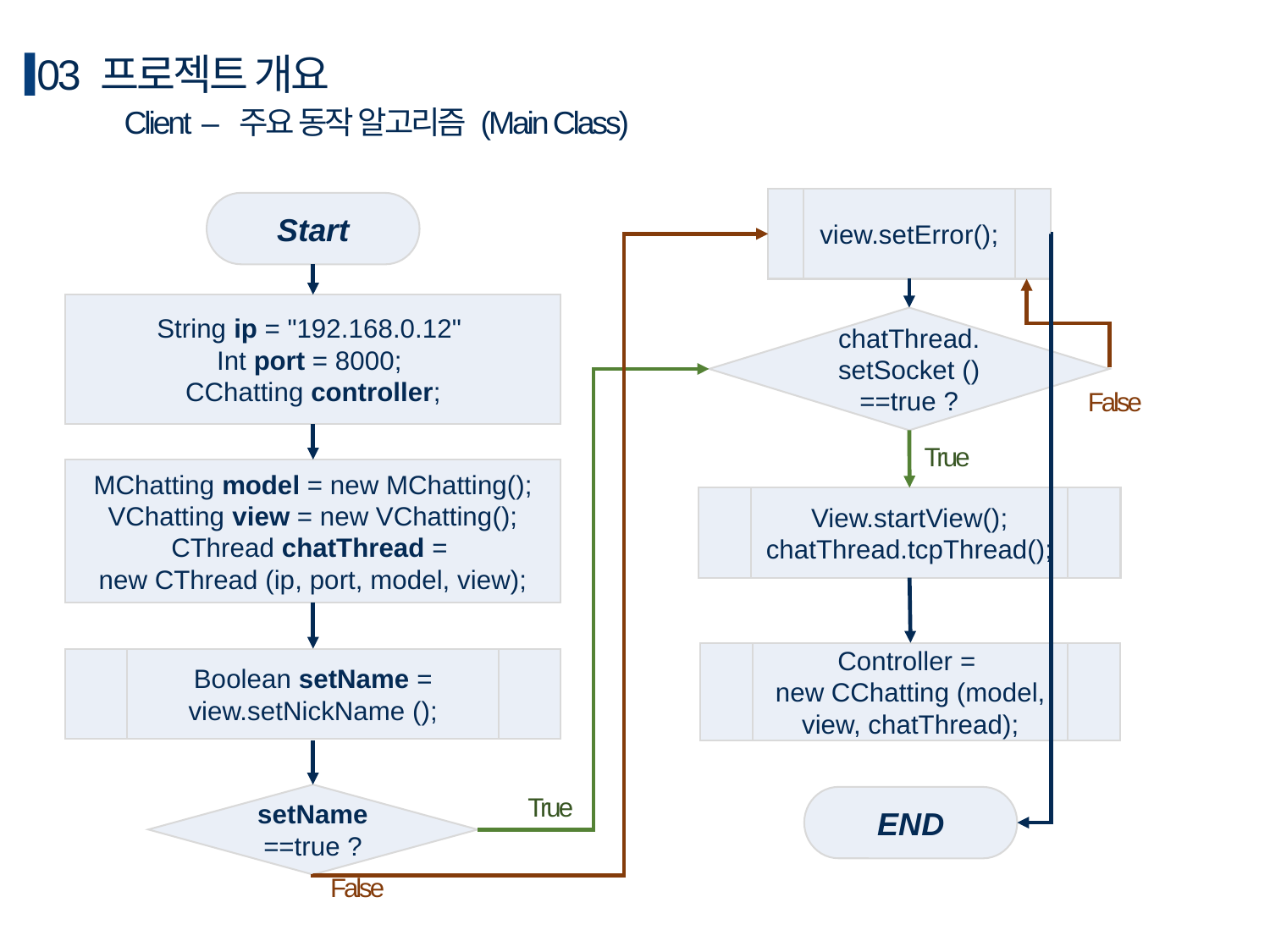

03 프로젝트 개요

Client  –  주요 동작 알고리즘 (Main Class)
view.setError();
Start
String ip = "192.168.0.12"
Int port = 8000;
CChatting controller;
chatThread.
setSocket () ==true ?
False
True
MChatting model = new MChatting(); VChatting view = new VChatting(); CThread chatThread =
new CThread (ip, port, model, view);
View.startView();
chatThread.tcpThread();
Controller =
new CChatting (model, view, chatThread);
Boolean setName = view.setNickName ();
setName ==true ?
True
END
False